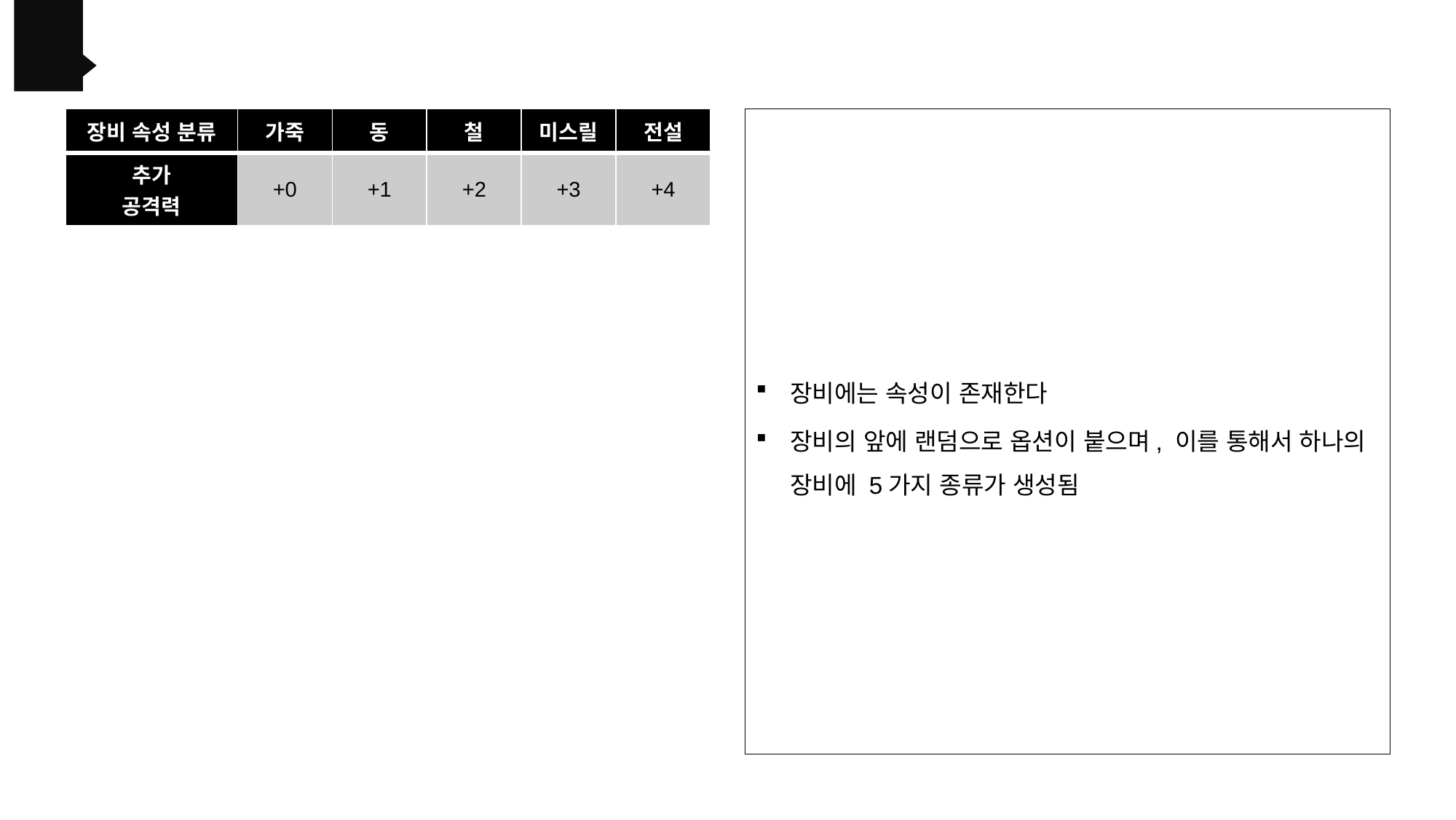

장비에는 속성이 존재한다
장비의 앞에 랜덤으로 옵션이 붙으며, 이를 통해서 하나의 장비에 5가지 종류가 생성됨
| 장비 속성 분류 | 가죽 | 동 | 철 | 미스릴 | 전설 |
| --- | --- | --- | --- | --- | --- |
| 추가 공격력 | +0 | +1 | +2 | +3 | +4 |